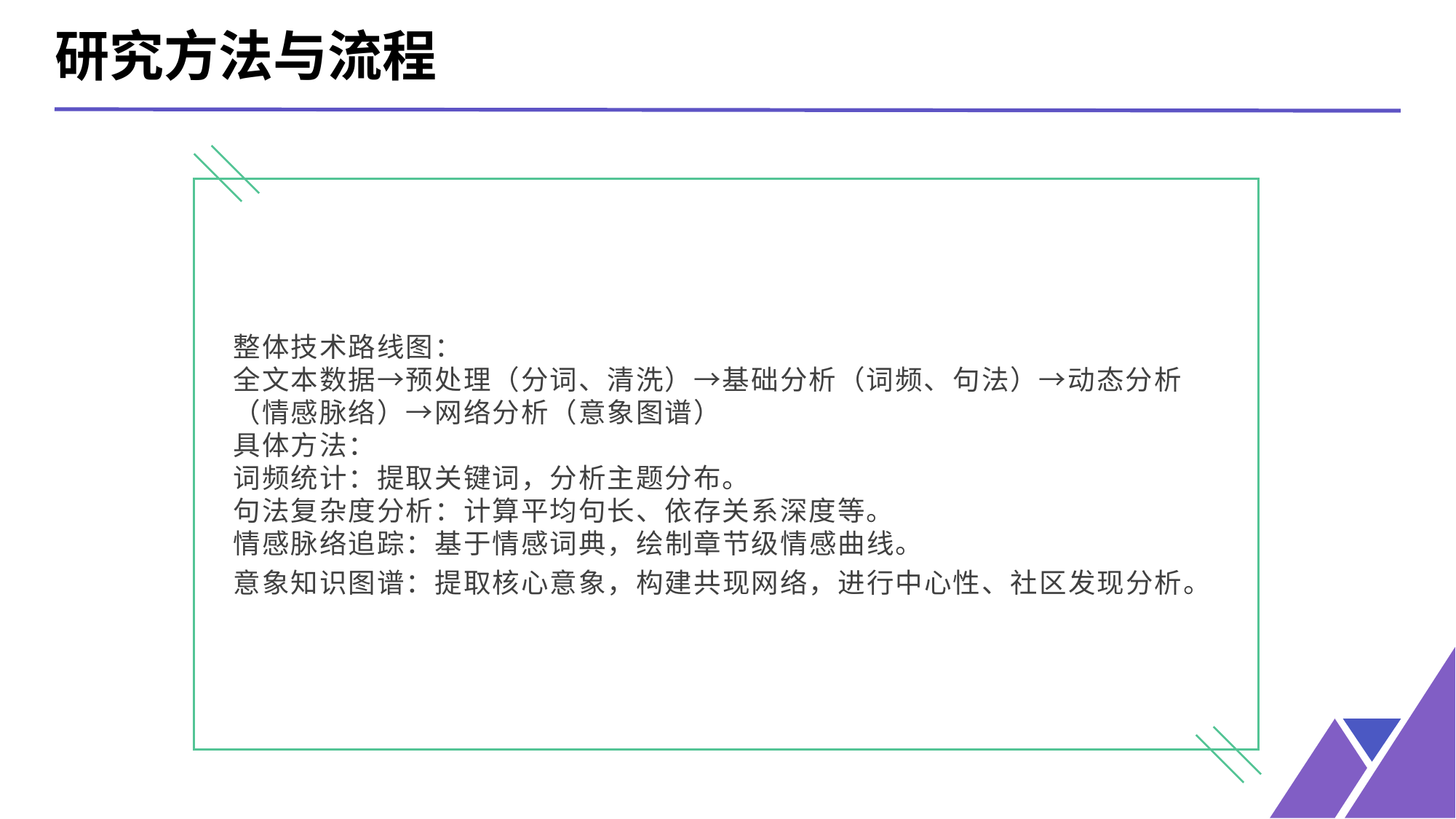

研究方法与流程

整体技术路线图：
全文本数据→预处理（分词、清洗）→基础分析（词频、句法）→动态分析（情感脉络）→网络分析（意象图谱）
具体方法：
词频统计：提取关键词，分析主题分布。
句法复杂度分析：计算平均句长、依存关系深度等。
情感脉络追踪：基于情感词典，绘制章节级情感曲线。
意象知识图谱：提取核心意象，构建共现网络，进行中心性、社区发现分析。